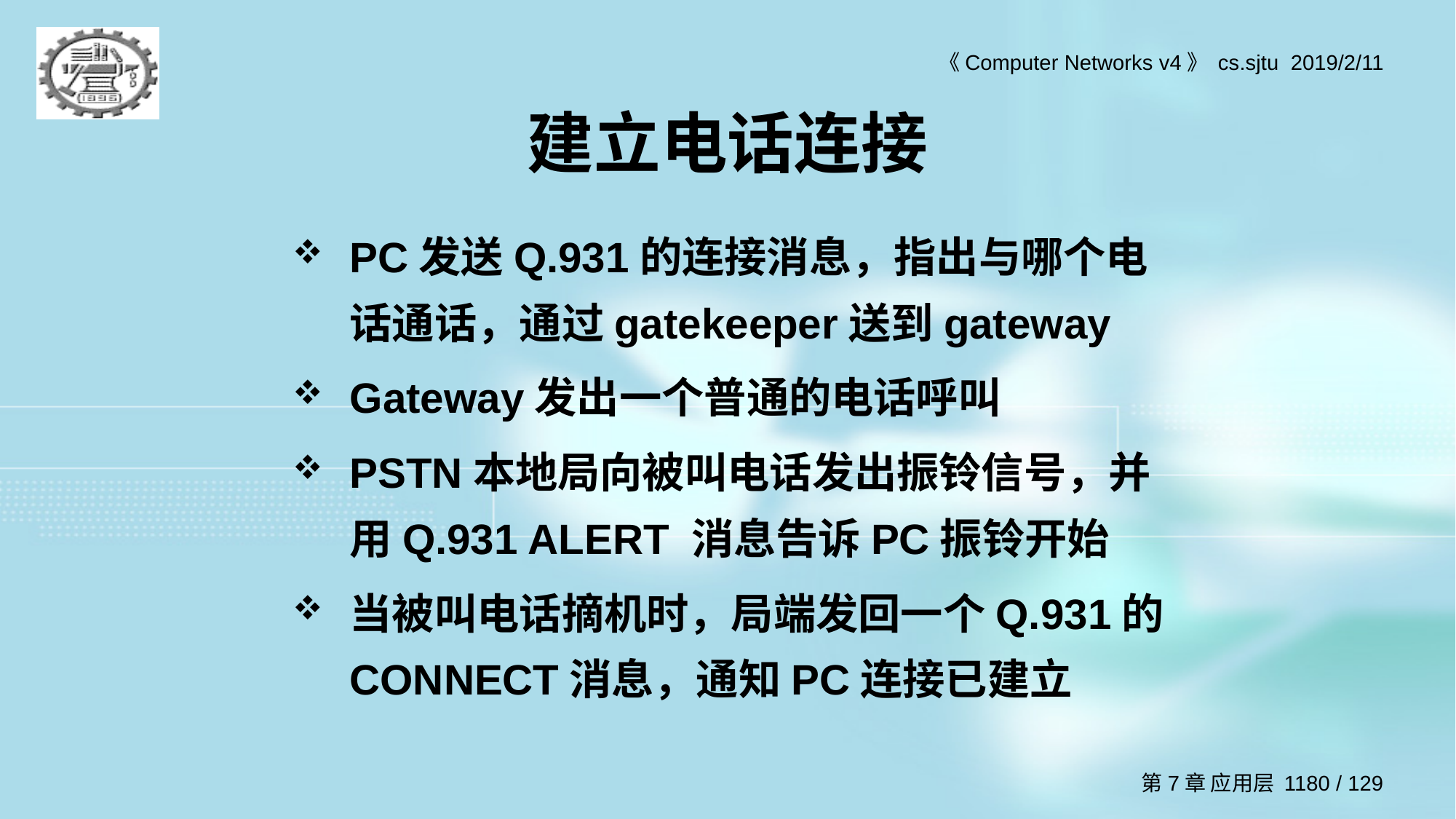

# 建立电话连接
PC发送Q.931的连接消息，指出与哪个电话通话，通过gatekeeper送到gateway
Gateway发出一个普通的电话呼叫
PSTN本地局向被叫电话发出振铃信号，并用Q.931 ALERT 消息告诉PC振铃开始
当被叫电话摘机时，局端发回一个Q.931的CONNECT消息，通知PC连接已建立